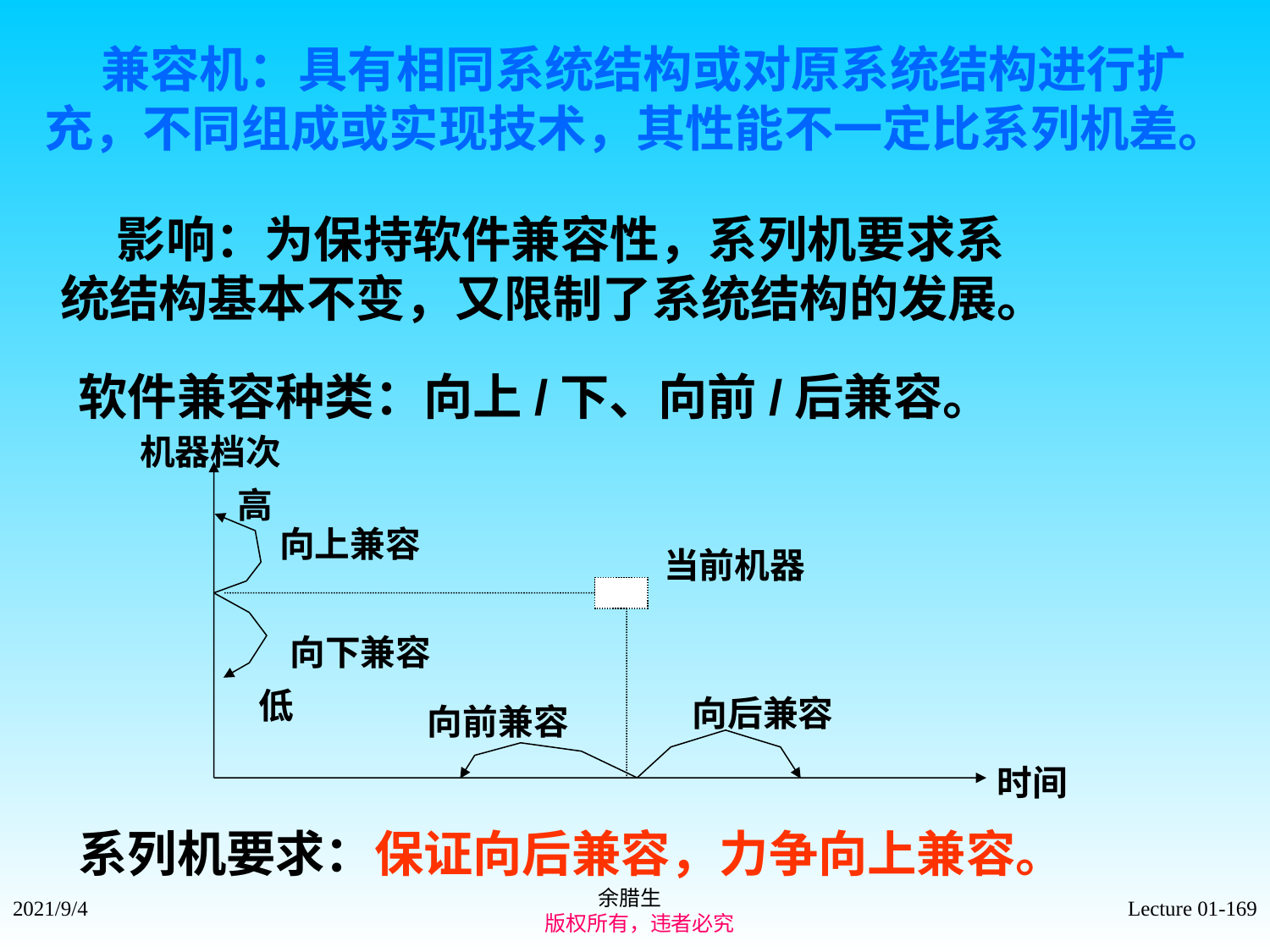

兼容机：具有相同系统结构或对原系统结构进行扩充，不同组成或实现技术，其性能不一定比系列机差。
    影响：为保持软件兼容性，系列机要求系
统结构基本不变，又限制了系统结构的发展。
  软件兼容种类：向上/下、向前/后兼容。
机器档次

高

向上兼容
当前机器

向下兼容
低
向后兼容
向前兼容

时间

  系列机要求：保证向后兼容，力争向上兼容。
余腊生
 版权所有，违者必究
2021/9/4
Lecture 01-169